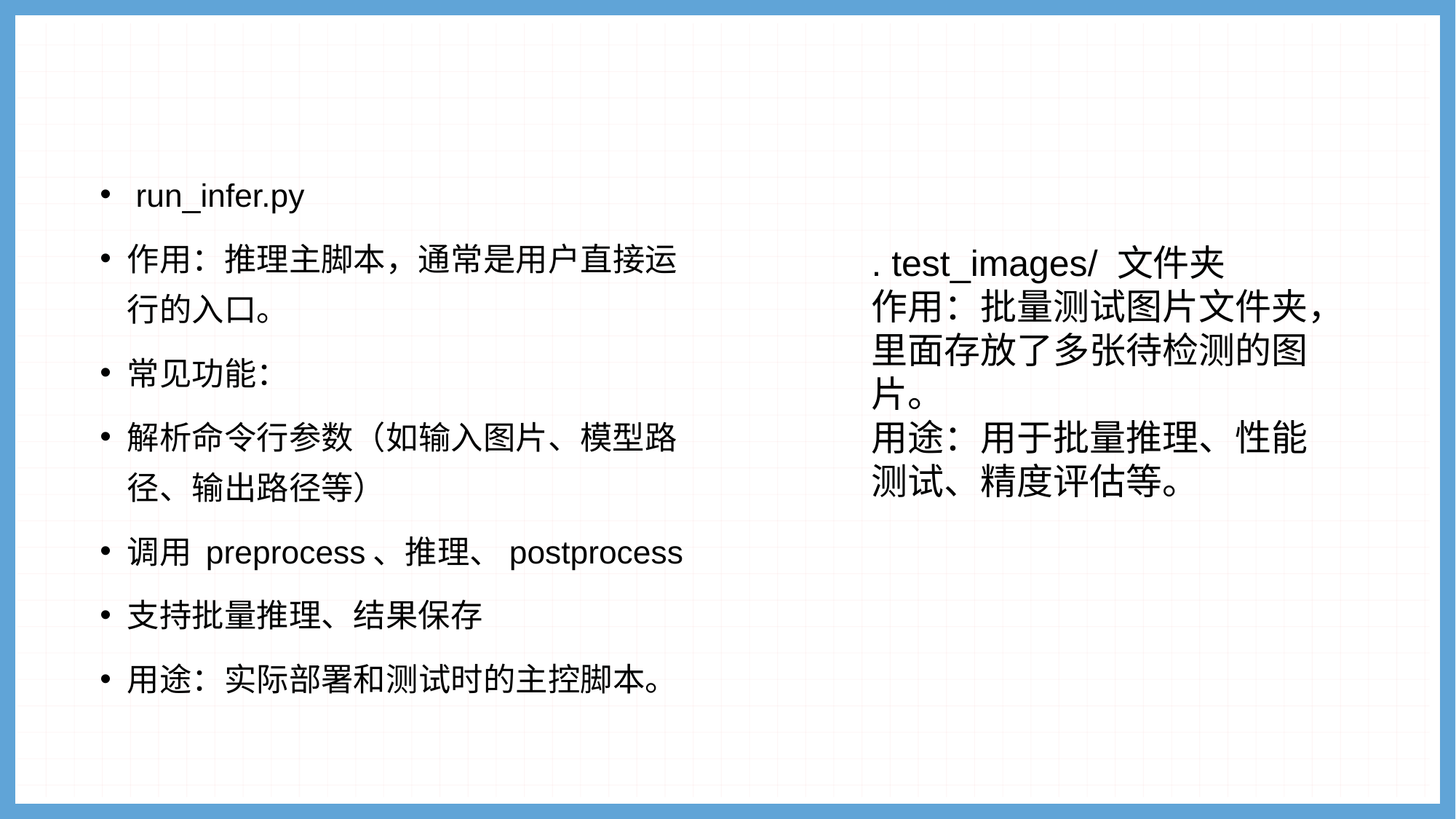

#
 run_infer.py
作用：推理主脚本，通常是用户直接运行的入口。
常见功能：
解析命令行参数（如输入图片、模型路径、输出路径等）
调用 preprocess、推理、postprocess
支持批量推理、结果保存
用途：实际部署和测试时的主控脚本。
. test_images/ 文件夹
作用：批量测试图片文件夹，里面存放了多张待检测的图片。
用途：用于批量推理、性能测试、精度评估等。